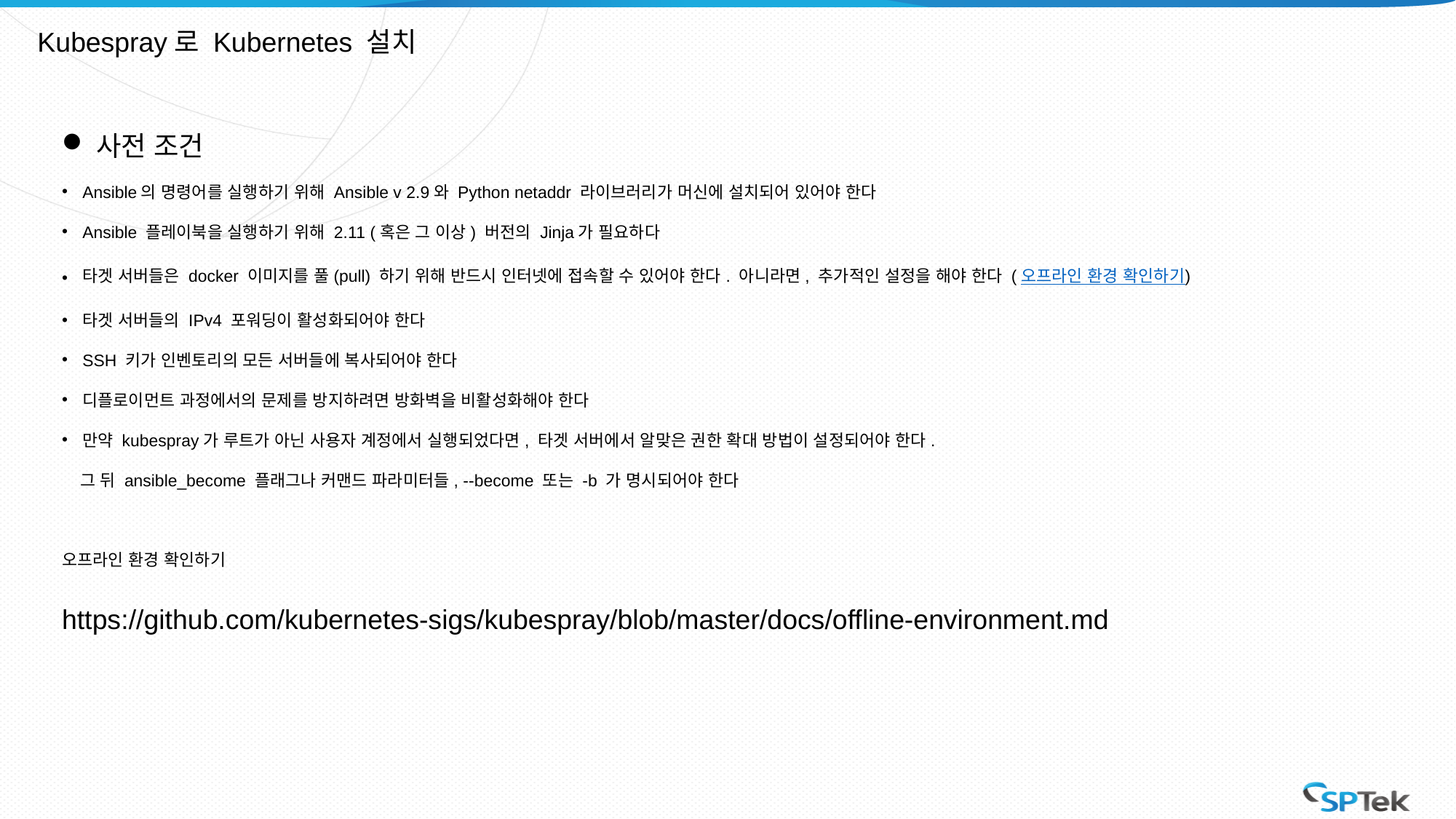

Kubespray로 Kubernetes 설치
사전 조건
Ansible의 명령어를 실행하기 위해 Ansible v 2.9와 Python netaddr 라이브러리가 머신에 설치되어 있어야 한다
Ansible 플레이북을 실행하기 위해 2.11 (혹은 그 이상) 버전의 Jinja가 필요하다
타겟 서버들은 docker 이미지를 풀(pull) 하기 위해 반드시 인터넷에 접속할 수 있어야 한다. 아니라면, 추가적인 설정을 해야 한다 (오프라인 환경 확인하기)
타겟 서버들의 IPv4 포워딩이 활성화되어야 한다
SSH 키가 인벤토리의 모든 서버들에 복사되어야 한다
디플로이먼트 과정에서의 문제를 방지하려면 방화벽을 비활성화해야 한다
만약 kubespray가 루트가 아닌 사용자 계정에서 실행되었다면, 타겟 서버에서 알맞은 권한 확대 방법이 설정되어야 한다.
   그 뒤 ansible_become 플래그나 커맨드 파라미터들, --become 또는 -b 가 명시되어야 한다

오프라인 환경 확인하기
https://github.com/kubernetes-sigs/kubespray/blob/master/docs/offline-environment.md